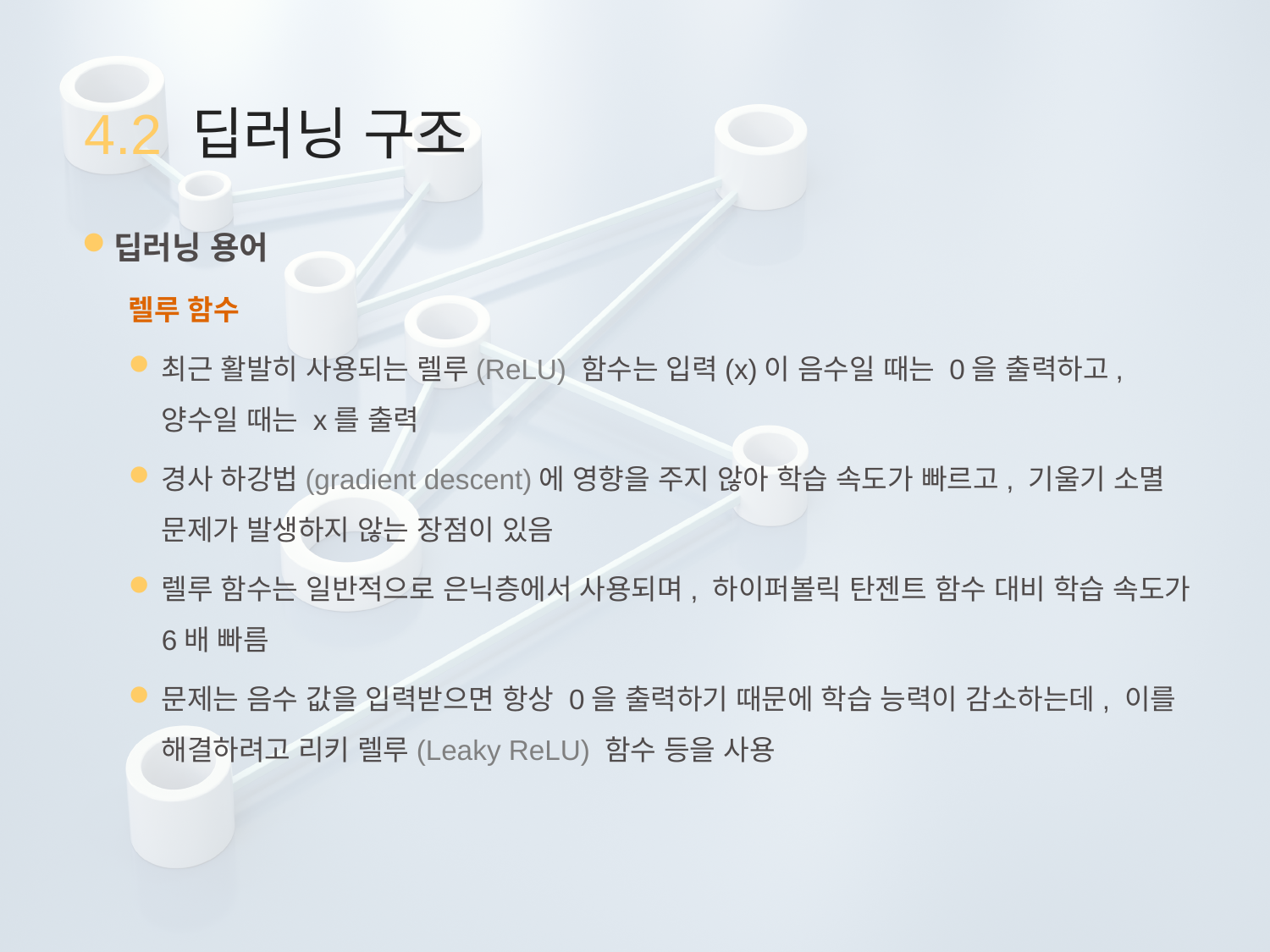

# 4.2 딥러닝 구조
딥러닝 용어
렐루 함수
최근 활발히 사용되는 렐루(ReLU) 함수는 입력(x)이 음수일 때는 0을 출력하고, 양수일 때는 x를 출력
경사 하강법(gradient descent)에 영향을 주지 않아 학습 속도가 빠르고, 기울기 소멸 문제가 발생하지 않는 장점이 있음
렐루 함수는 일반적으로 은닉층에서 사용되며, 하이퍼볼릭 탄젠트 함수 대비 학습 속도가 6배 빠름
문제는 음수 값을 입력받으면 항상 0을 출력하기 때문에 학습 능력이 감소하는데, 이를 해결하려고 리키 렐루(Leaky ReLU) 함수 등을 사용